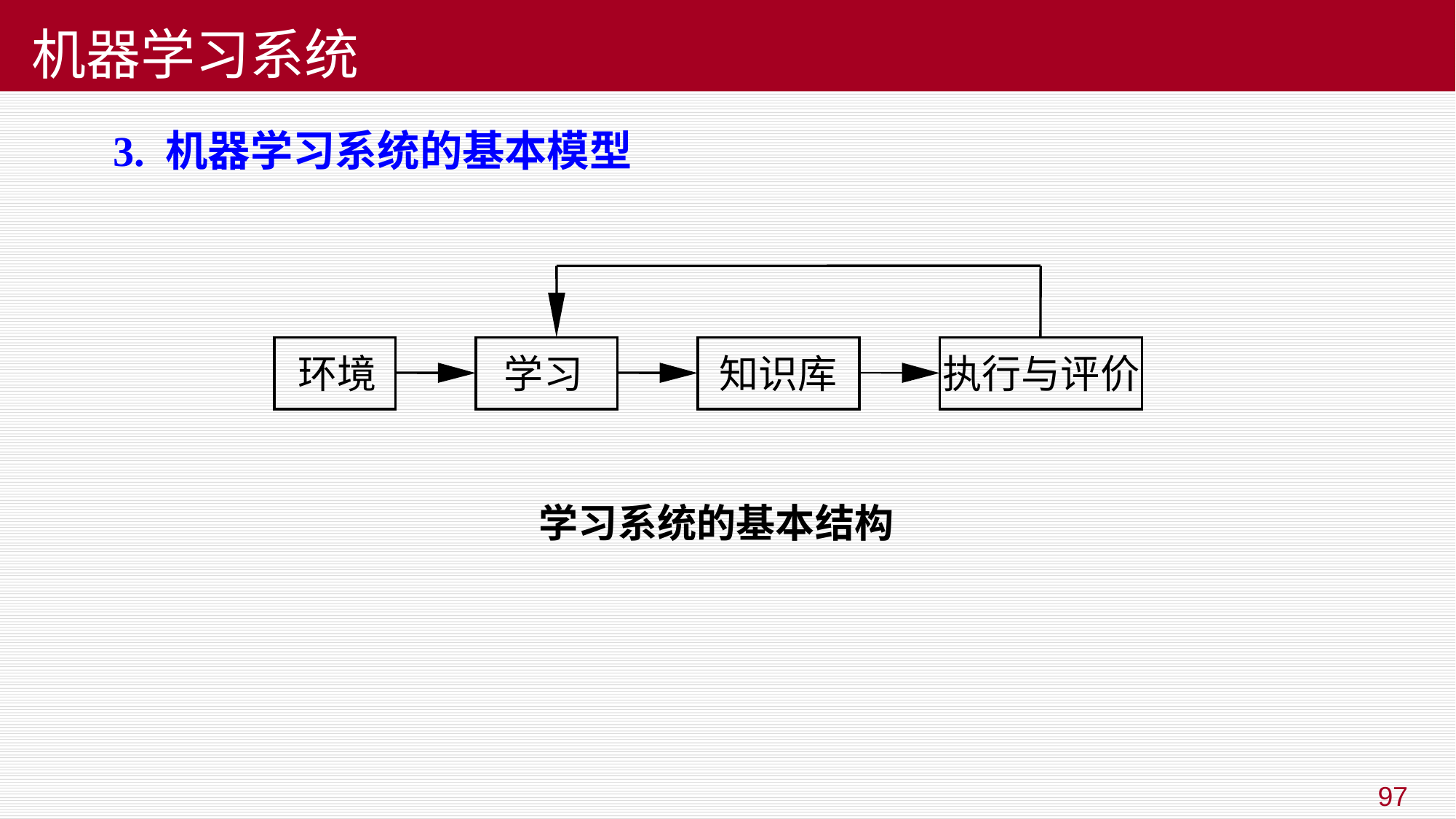

机器学习系统
# 3. 机器学习系统的基本模型

环境
学习
知识库
执行与评价

学习系统的基本结构
97